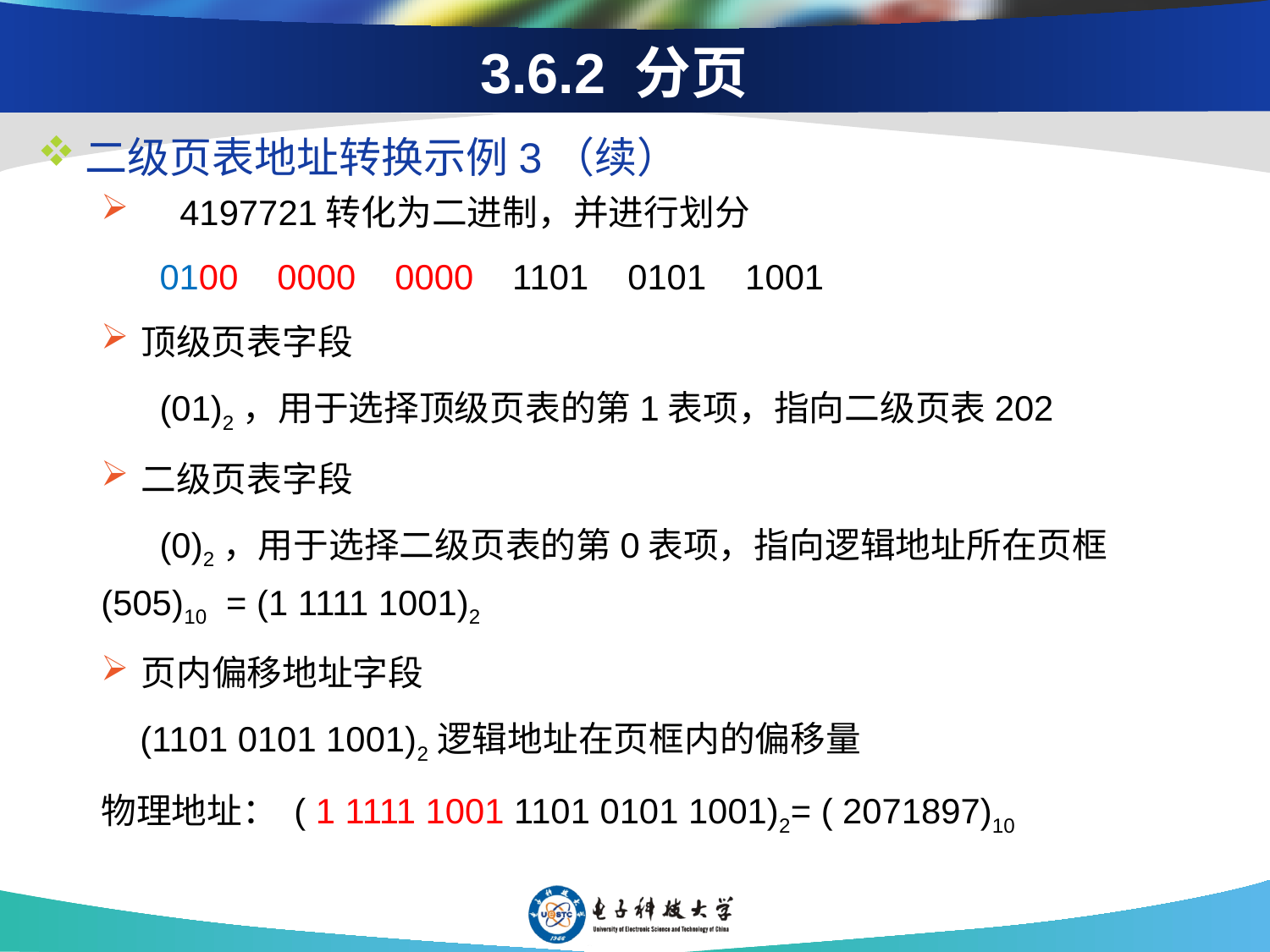

# 3.6.2 分页
二级页表地址转换示例3（续）
    4197721转化为二进制，并进行划分
      0100    0000    0000    1101    0101    1001
顶级页表字段
      (01)2，用于选择顶级页表的第1表项，指向二级页表202
二级页表字段
      (0)2，用于选择二级页表的第0表项，指向逻辑地址所在页框(505)10  = (1 1111 1001)2
页内偏移地址字段
    (1101 0101 1001)2逻辑地址在页框内的偏移量
物理地址： ( 1 1111 1001 1101 0101 1001)2= ( 2071897)10